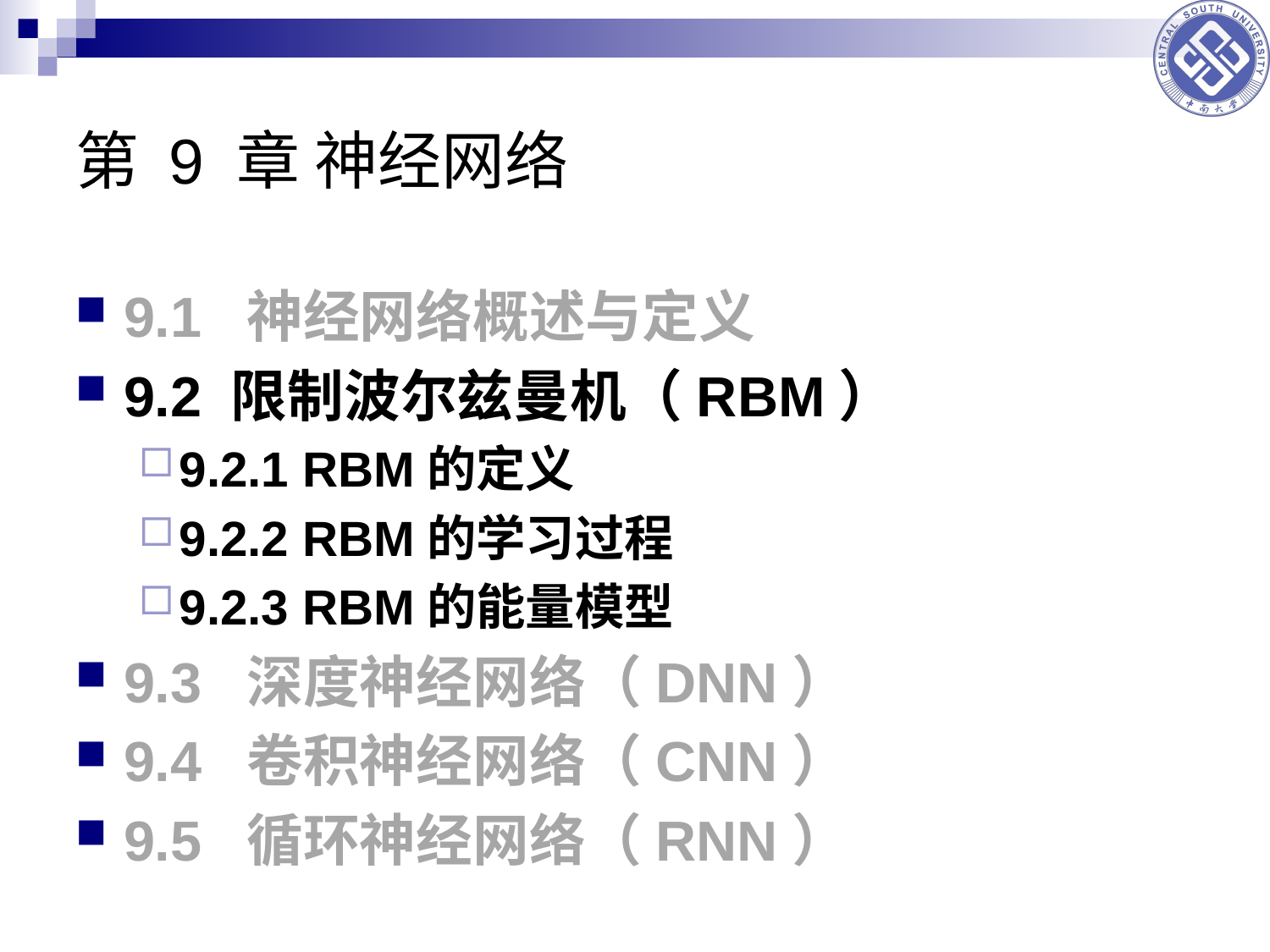

# 第 9 章 神经网络
9.1  神经网络概述与定义
9.2 限制波尔兹曼机（RBM）
9.2.1 RBM的定义
9.2.2 RBM的学习过程
9.2.3 RBM的能量模型
9.3  深度神经网络（DNN）
9.4  卷积神经网络（CNN）
9.5  循环神经网络（RNN）